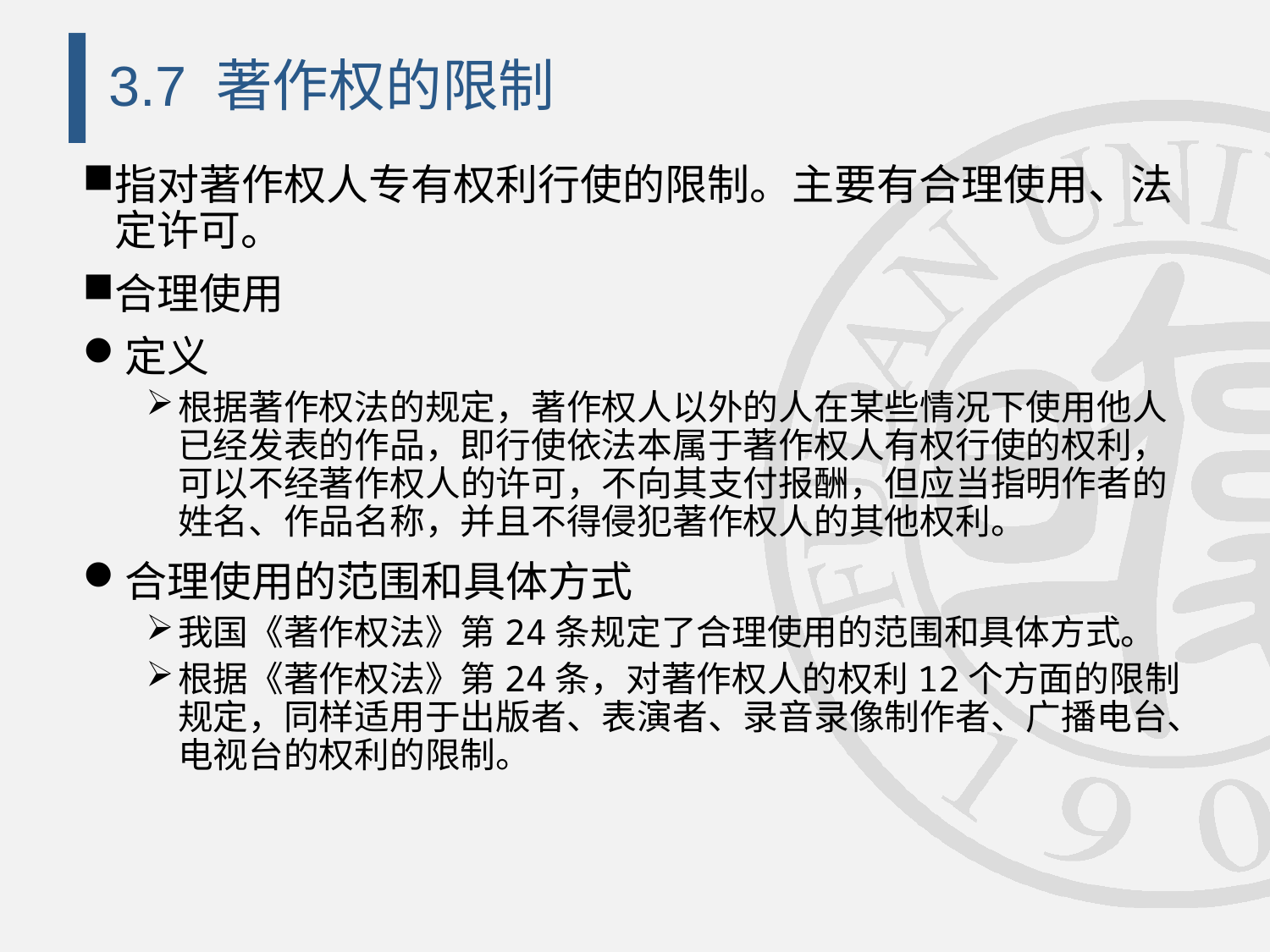

# 3.7 著作权的限制
指对著作权人专有权利行使的限制。主要有合理使用、法定许可。
合理使用
定义
根据著作权法的规定，著作权人以外的人在某些情况下使用他人已经发表的作品，即行使依法本属于著作权人有权行使的权利，可以不经著作权人的许可，不向其支付报酬，但应当指明作者的姓名、作品名称，并且不得侵犯著作权人的其他权利。
合理使用的范围和具体方式
我国《著作权法》第24条规定了合理使用的范围和具体方式。
根据《著作权法》第24条，对著作权人的权利12个方面的限制规定，同样适用于出版者、表演者、录音录像制作者、广播电台、电视台的权利的限制。